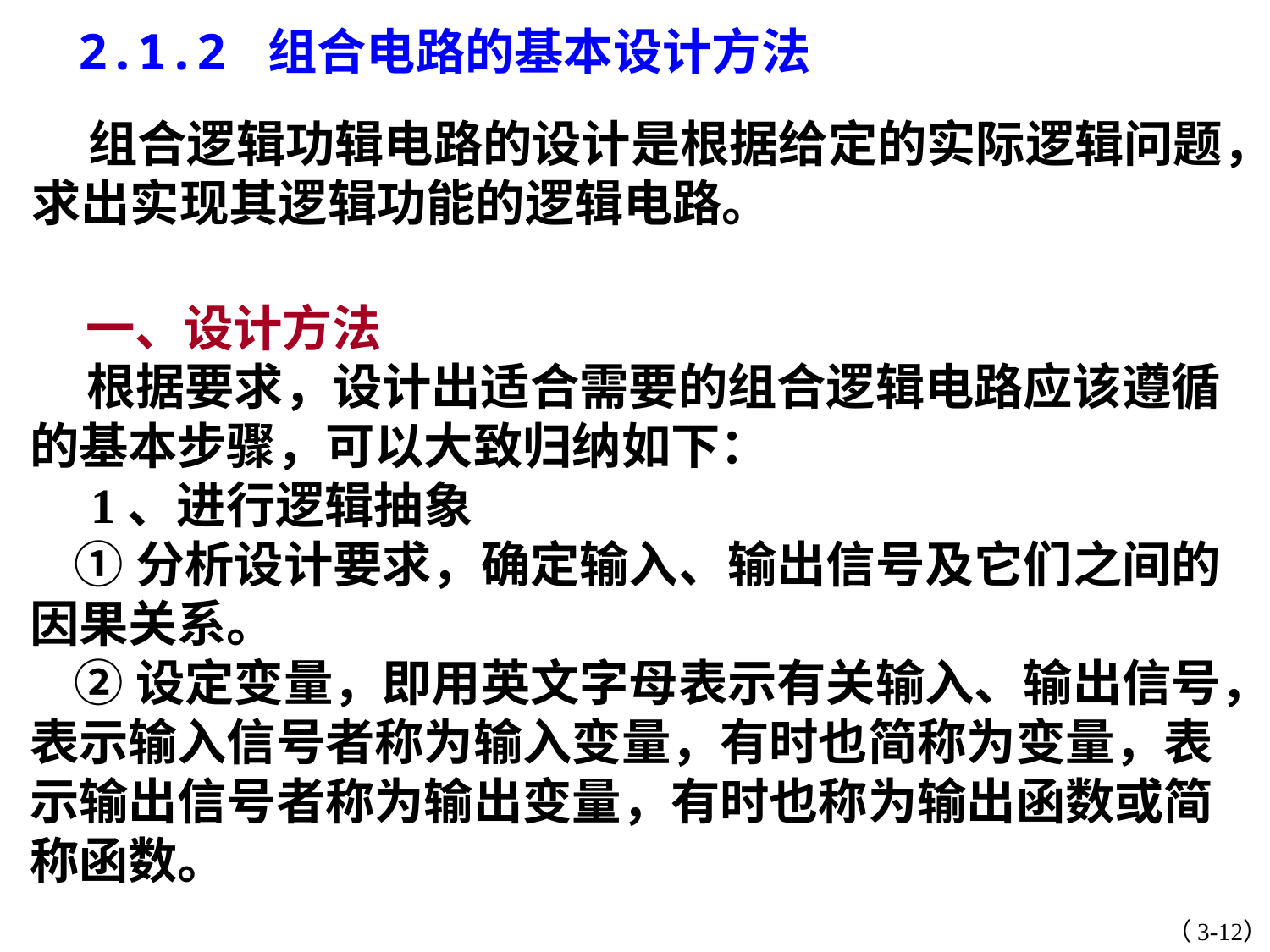

2.1.2 组合电路的基本设计方法
    组合逻辑功辑电路的设计是根据给定的实际逻辑问题，求出实现其逻辑功能的逻辑电路。
    一、设计方法
    根据要求，设计出适合需要的组合逻辑电路应该遵循的基本步骤，可以大致归纳如下：
     1、进行逻辑抽象
    ①分析设计要求，确定输入、输出信号及它们之间的因果关系。
    ②设定变量，即用英文字母表示有关输入、输出信号，表示输入信号者称为输入变量，有时也简称为变量，表示输出信号者称为输出变量，有时也称为输出函数或简称函数。
（3-12）